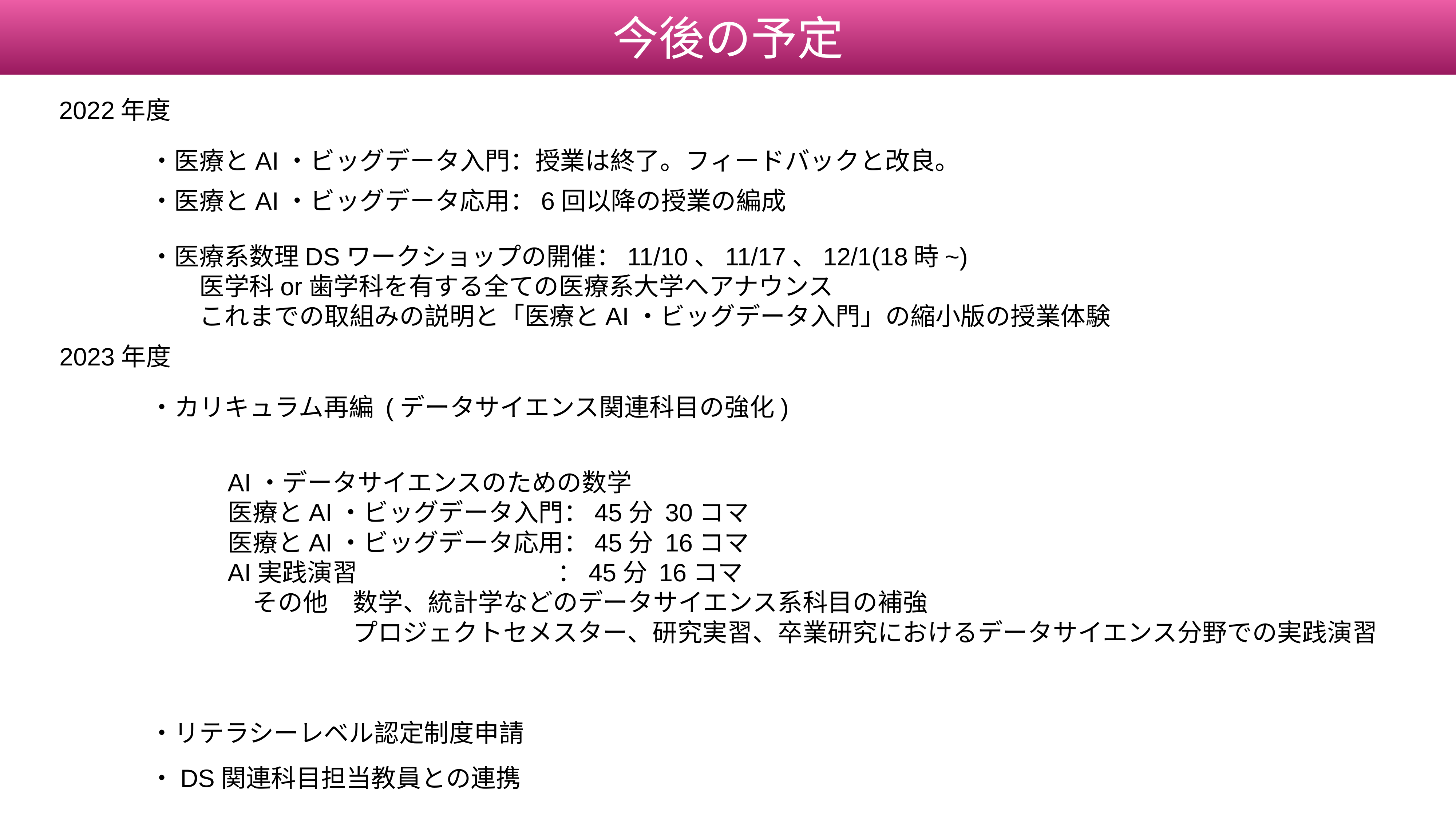

今後の予定
2022年度
・医療とAI・ビッグデータ入門：授業は終了。フィードバックと改良。
・医療とAI・ビッグデータ応用：6回以降の授業の編成
・医療系数理DSワークショップの開催：11/10、11/17、12/1(18時~)
　　医学科or歯学科を有する全ての医療系大学へアナウンス
　　これまでの取組みの説明と「医療とAI・ビッグデータ入門」の縮小版の授業体験
2023年度
・カリキュラム再編 (データサイエンス関連科目の強化)
AI・データサイエンスのための数学
医療とAI・ビッグデータ入門：45分 30コマ
医療とAI・ビッグデータ応用：45分 16コマ
AI実践演習　　　　　　　　：45分 16コマ
　その他　数学、統計学などのデータサイエンス系科目の補強
　　　　　プロジェクトセメスター、研究実習、卒業研究におけるデータサイエンス分野での実践演習
・リテラシーレベル認定制度申請
・DS関連科目担当教員との連携